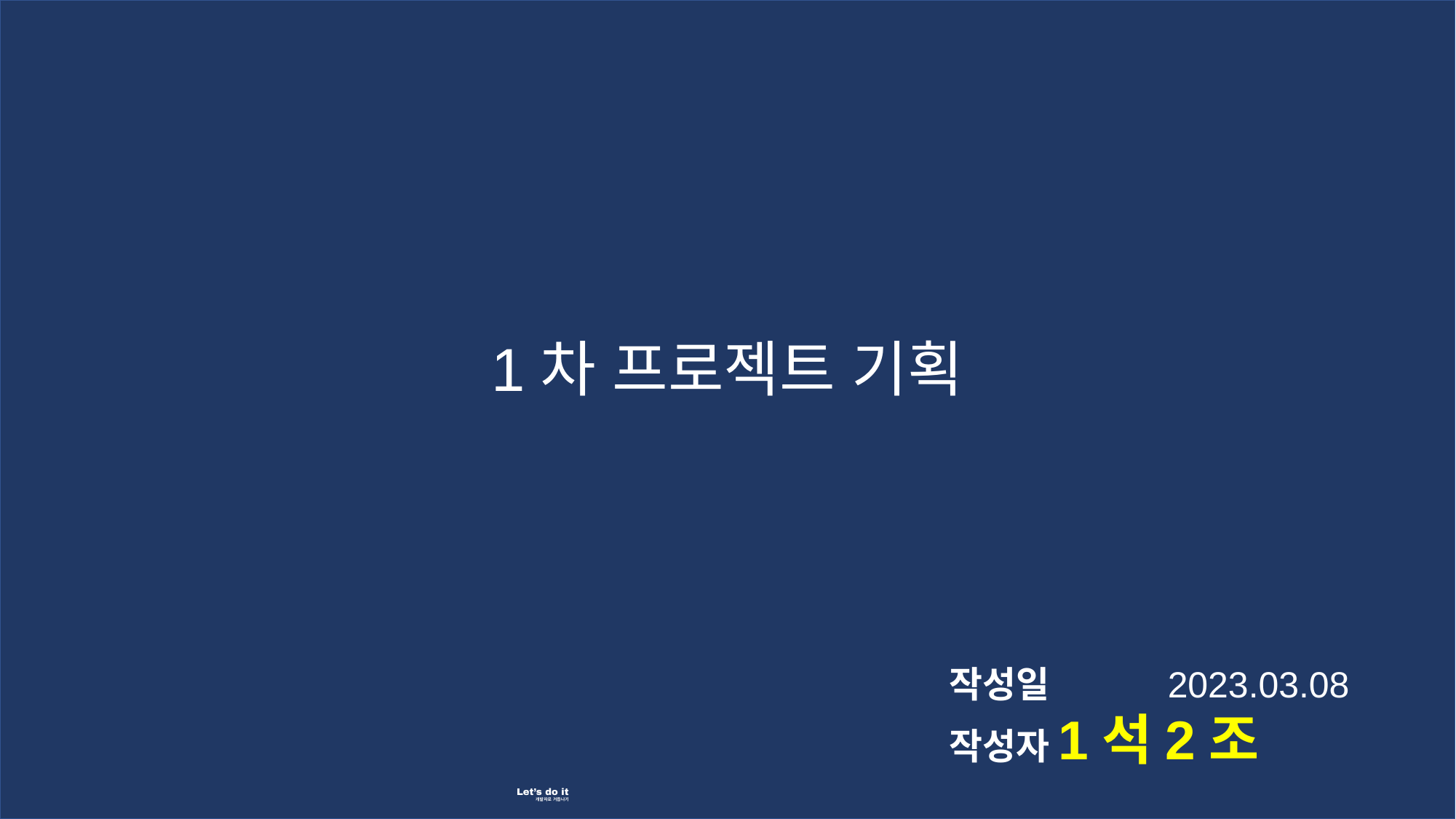

1차 프로젝트 기획
# Let’s do it 개발자로 거듭나기
작성일 	2023.03.08
작성자	1석2조